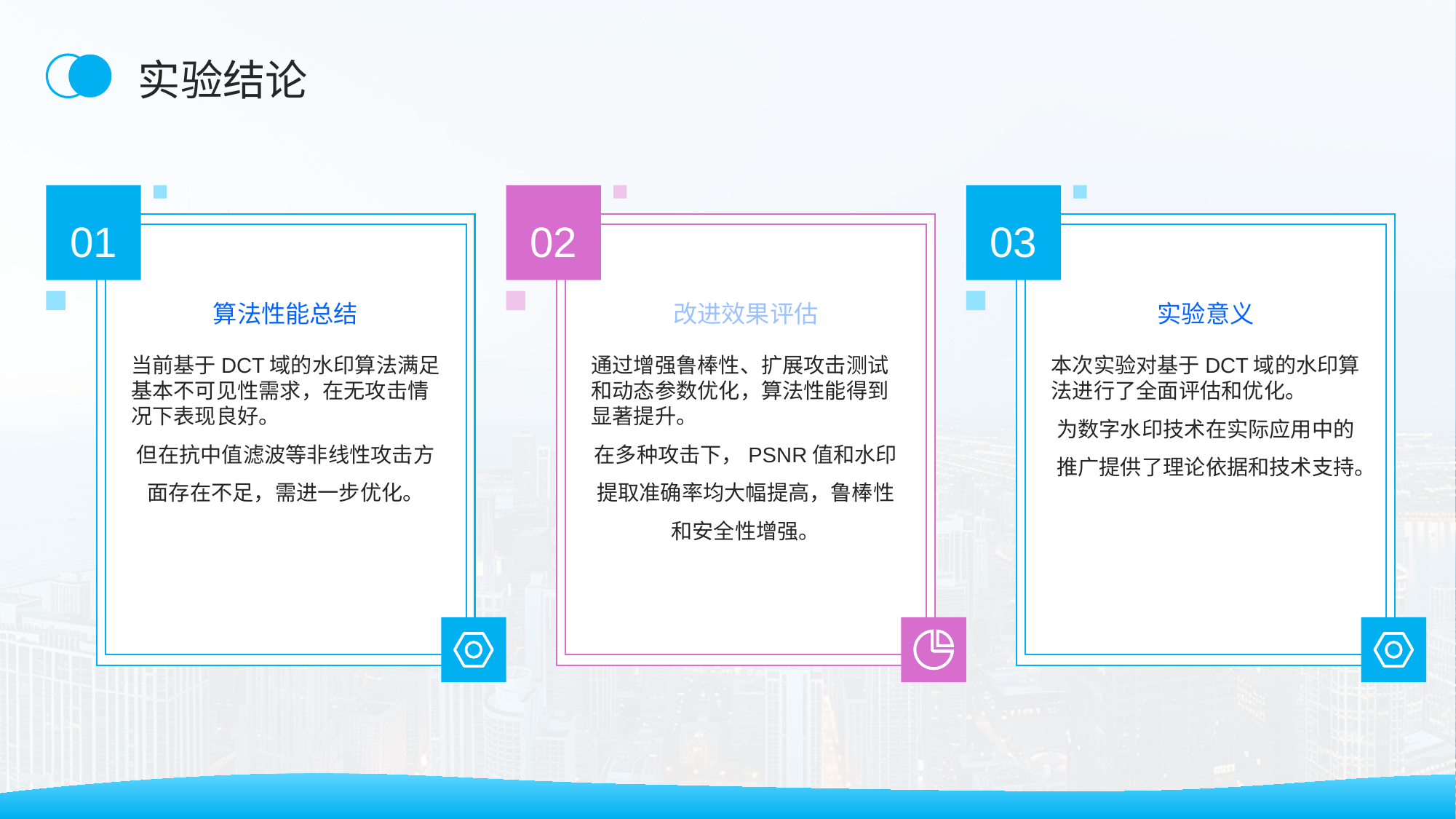

实验结论

01
02
03

算法性能总结
改进效果评估
实验意义

当前基于DCT域的水印算法满足基本不可见性需求，在无攻击情况下表现良好。
但在抗中值滤波等非线性攻击方面存在不足，需进一步优化。
通过增强鲁棒性、扩展攻击测试和动态参数优化，算法性能得到显著提升。
在多种攻击下，PSNR值和水印提取准确率均大幅提高，鲁棒性和安全性增强。
本次实验对基于DCT域的水印算法进行了全面评估和优化。
为数字水印技术在实际应用中的推广提供了理论依据和技术支持。